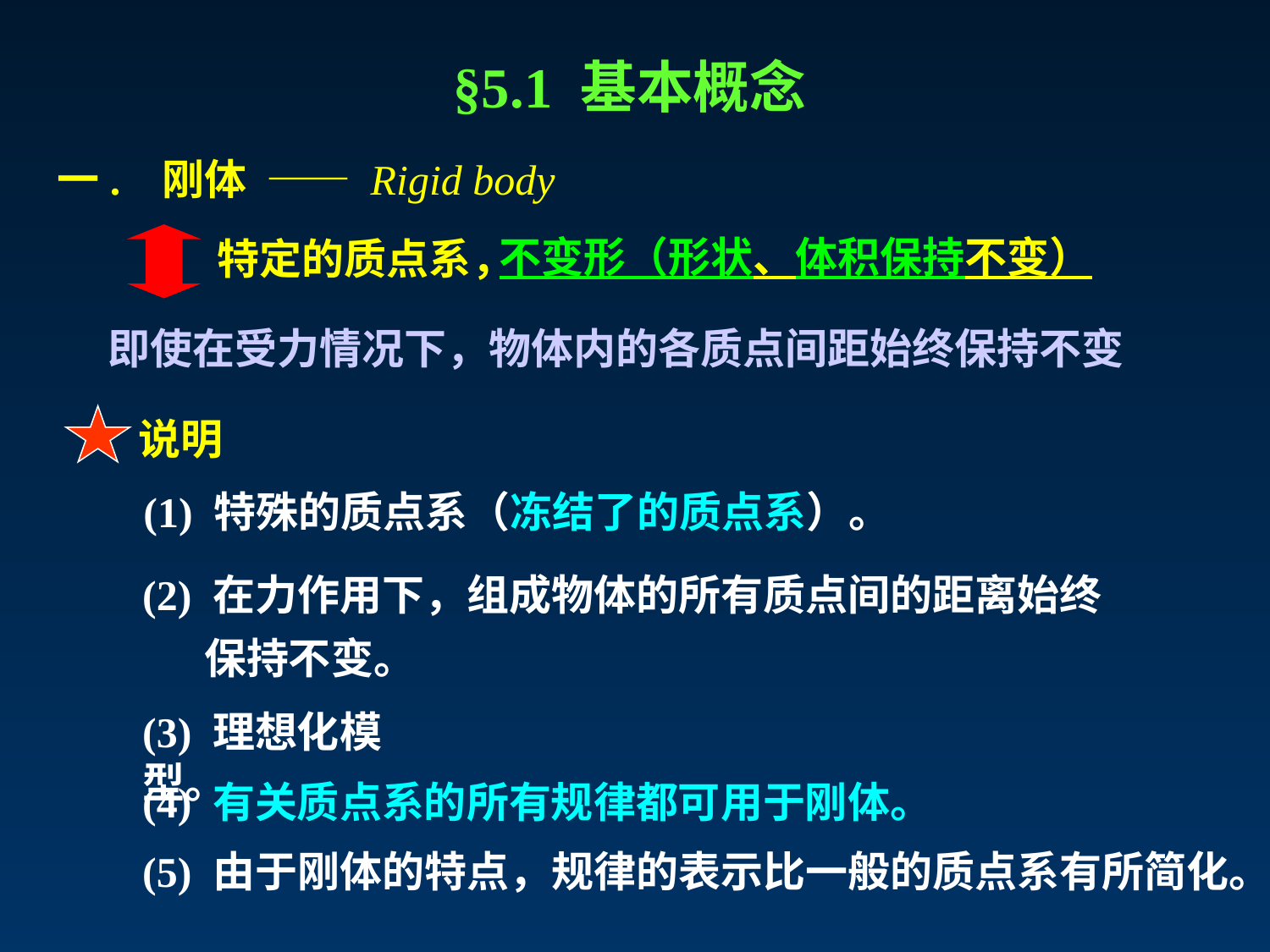

§5.1 基本概念
一.   刚体  —— Rigid body

不变形（形状、体积保持不变）
特定的质点系，
即使在受力情况下，物体内的各质点间距始终保持不变

说明
(1) 特殊的质点系（冻结了的质点系）。
(2) 在力作用下，组成物体的所有质点间的距离始终保持不变。
(3) 理想化模型。
(4) 有关质点系的所有规律都可用于刚体。
(5) 由于刚体的特点，规律的表示比一般的质点系有所简化。